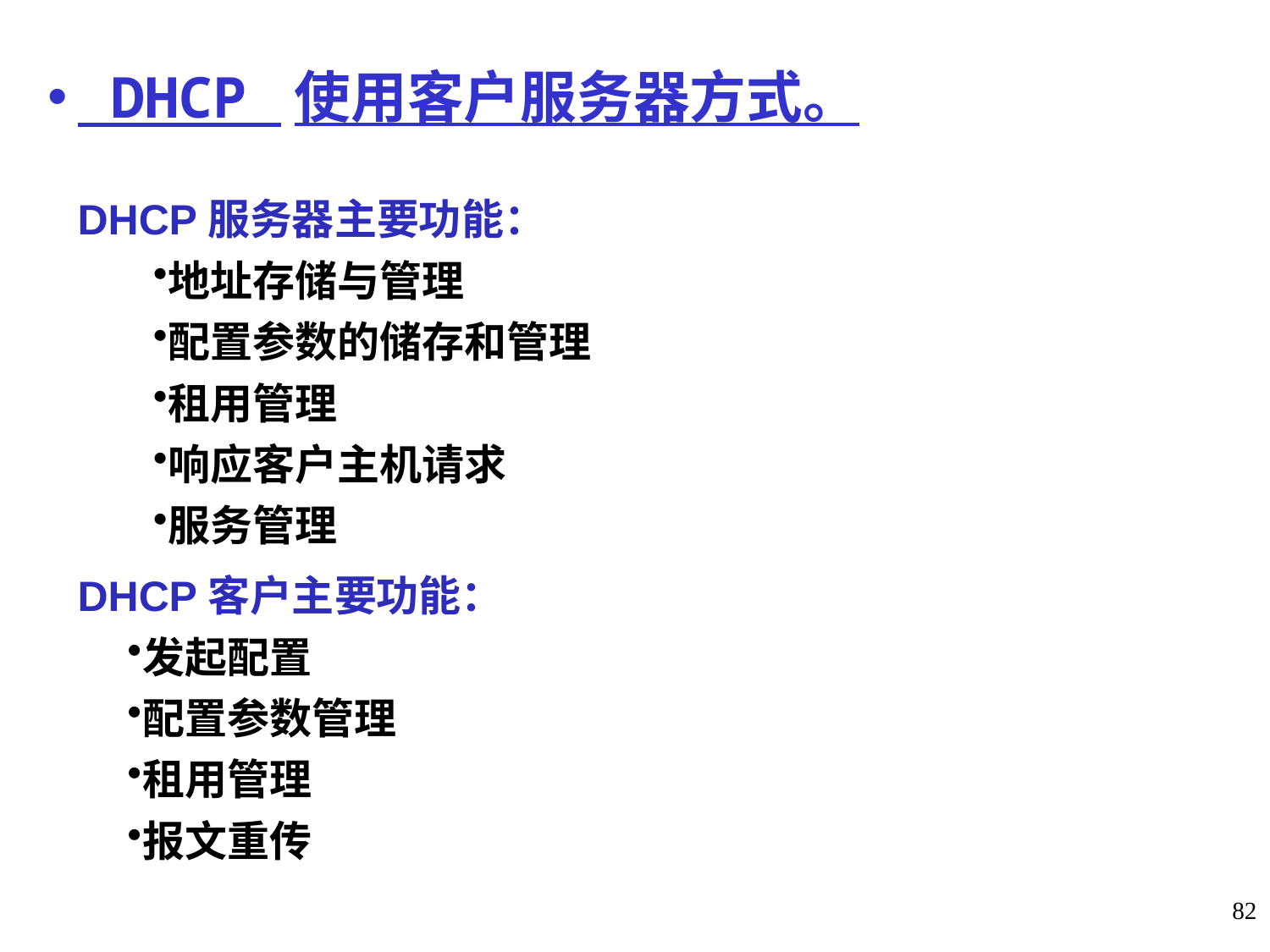

DHCP 使用客户服务器方式。
DHCP服务器主要功能：
地址存储与管理
配置参数的储存和管理
租用管理
响应客户主机请求
服务管理
DHCP客户主要功能：
发起配置
配置参数管理
租用管理
报文重传

82